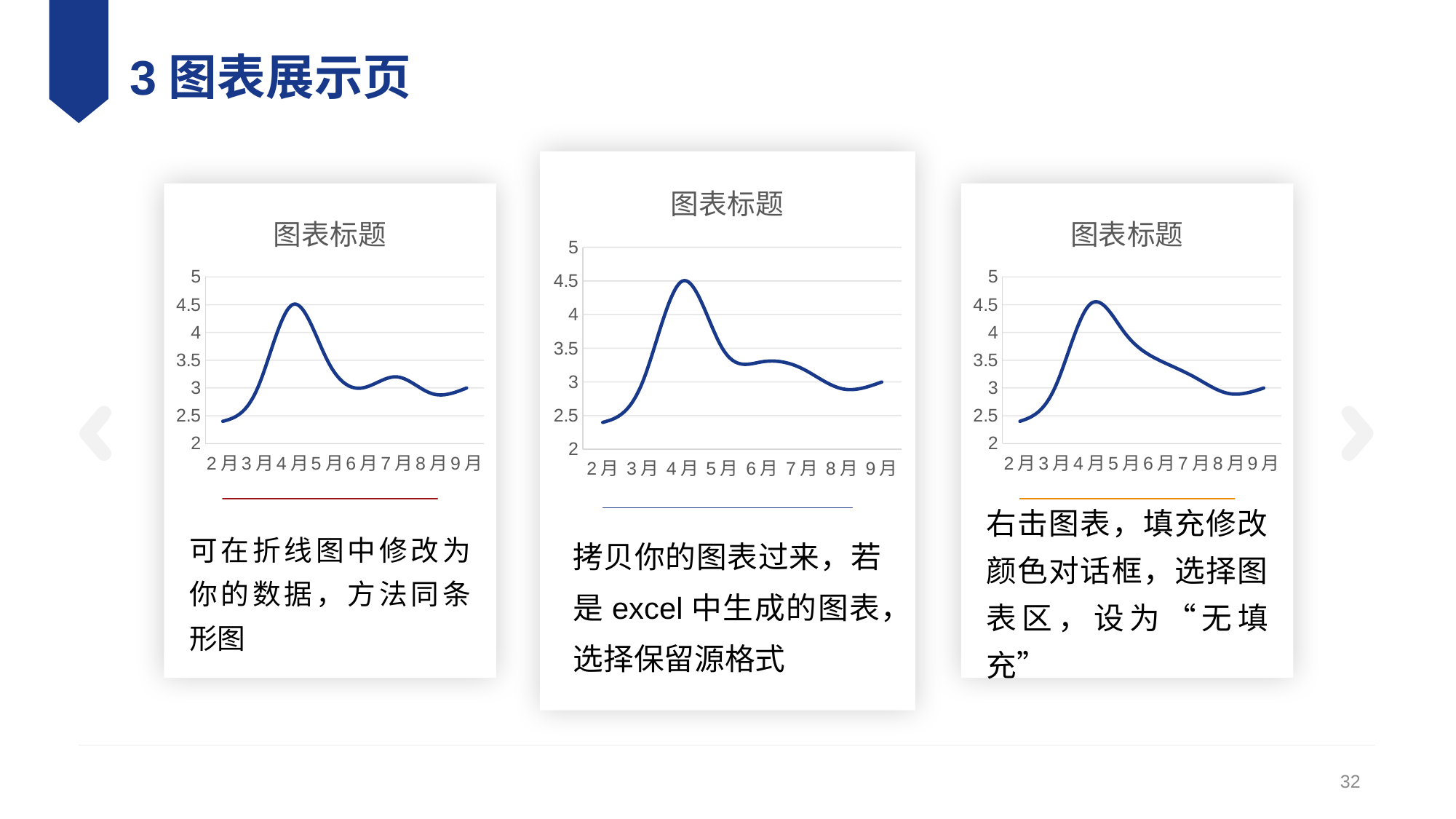

# 3图表展示页

### Chart: 图表标题

| Category | 系列 2 |
|---|---|
| 2月 | 2.4 |
| 3月 | 3.0 |
| 4月 | 4.5 |
| 5月 | 3.5 |
| 6月 | 3.3 |
| 7月 | 3.2 |
| 8月 | 2.9 |
| 9月 | 3.0 |

### Chart: 图表标题

| Category | 系列 2 |
|---|---|
| 2月 | 2.4 |
| 3月 | 3.0 |
| 4月 | 4.5 |
| 5月 | 4.0 |
| 6月 | 3.5 |
| 7月 | 3.2 |
| 8月 | 2.9 |
| 9月 | 3.0 |

### Chart: 图表标题

| Category | 系列 2 |
|---|---|
| 2月 | 2.4 |
| 3月 | 3.0 |
| 4月 | 4.5 |
| 5月 | 3.5 |
| 6月 | 3.0 |
| 7月 | 3.2 |
| 8月 | 2.9 |
| 9月 | 3.0 |

可在折线图中修改为你的数据，方法同条形图
右击图表，填充修改颜色对话框，选择图表区，设为“无填充”
拷贝你的图表过来，若是excel中生成的图表，选择保留源格式
32